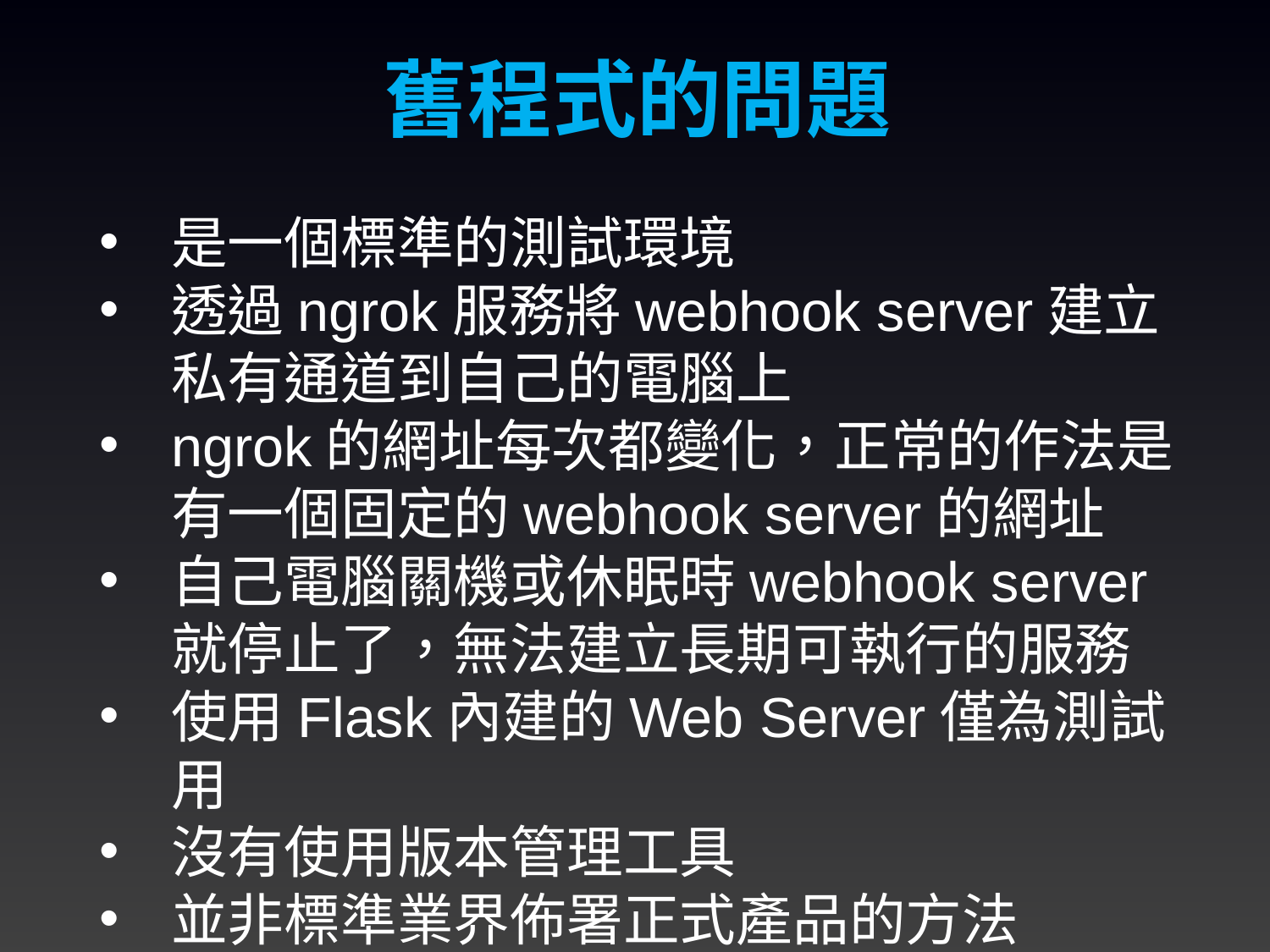

舊程式的問題
是一個標準的測試環境
透過ngrok服務將webhook server建立私有通道到自己的電腦上
ngrok的網址每次都變化，正常的作法是有一個固定的webhook server的網址
自己電腦關機或休眠時webhook server就停止了，無法建立長期可執行的服務
使用Flask內建的Web Server僅為測試用
沒有使用版本管理工具
並非標準業界佈署正式產品的方法